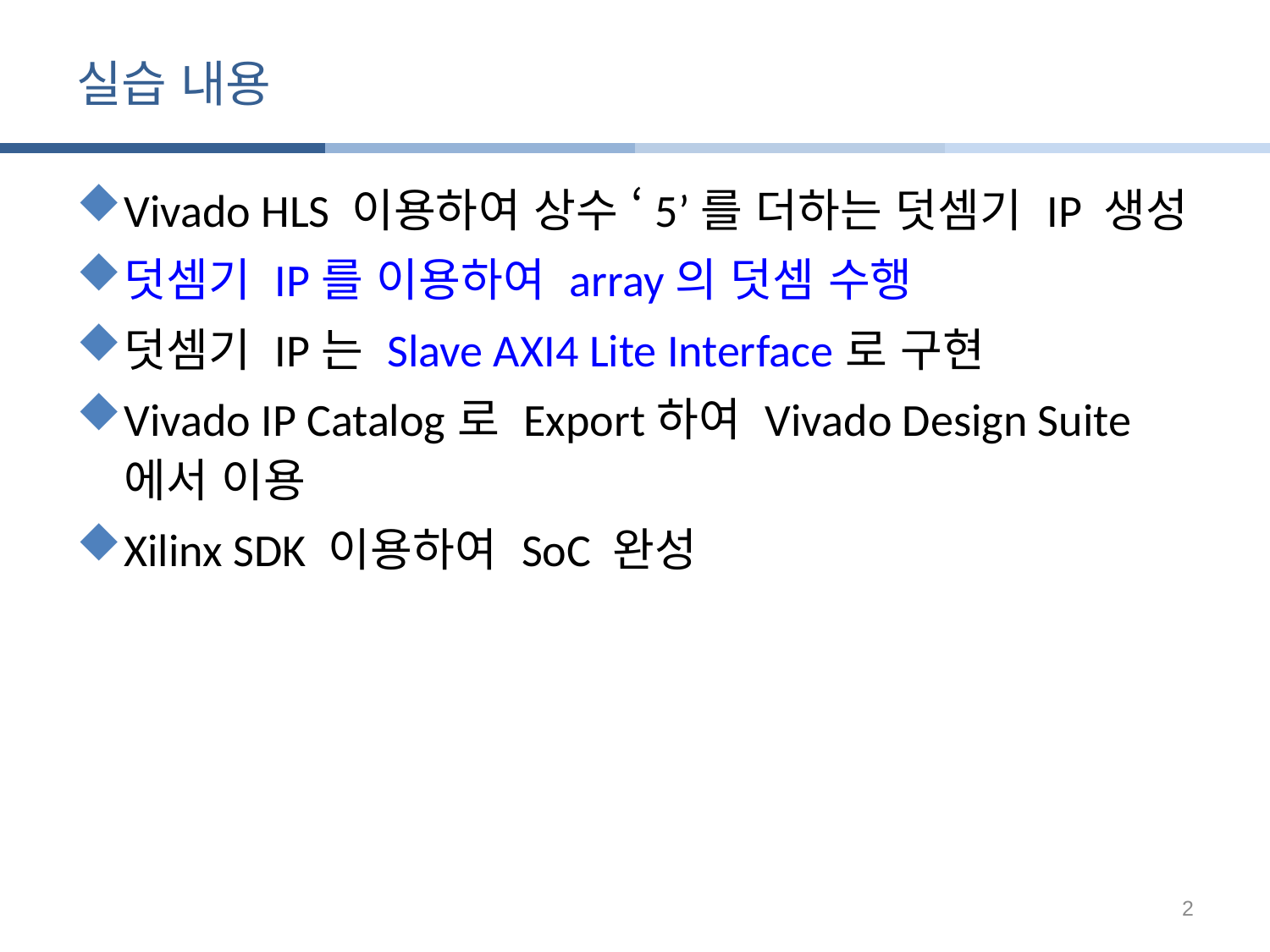

# 실습 내용
Vivado HLS 이용하여 상수 ‘5’를 더하는 덧셈기 IP 생성
덧셈기 IP를 이용하여 array의 덧셈 수행
덧셈기 IP는 Slave AXI4 Lite Interface로 구현
Vivado IP Catalog로 Export하여 Vivado Design Suite에서 이용
Xilinx SDK 이용하여 SoC 완성
2